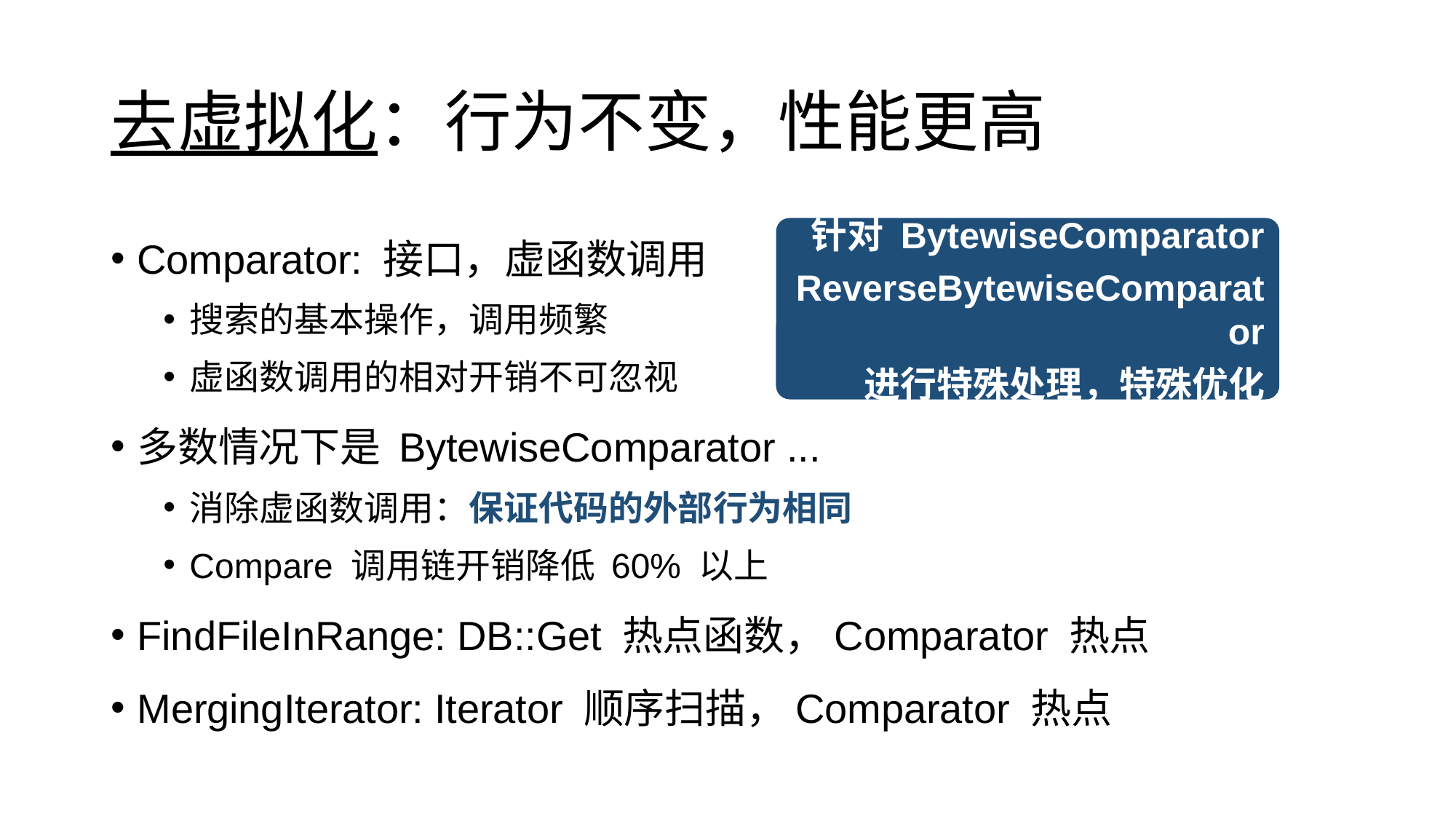

# 去虚拟化：行为不变，性能更高
Comparator: 接口，虚函数调用
搜索的基本操作，调用频繁
虚函数调用的相对开销不可忽视
多数情况下是 BytewiseComparator ...
消除虚函数调用：保证代码的外部行为相同
Compare 调用链开销降低 60% 以上
FindFileInRange: DB::Get 热点函数，Comparator 热点
MergingIterator: Iterator 顺序扫描，Comparator 热点
针对 BytewiseComparator
ReverseBytewiseComparator
进行特殊处理，特殊优化